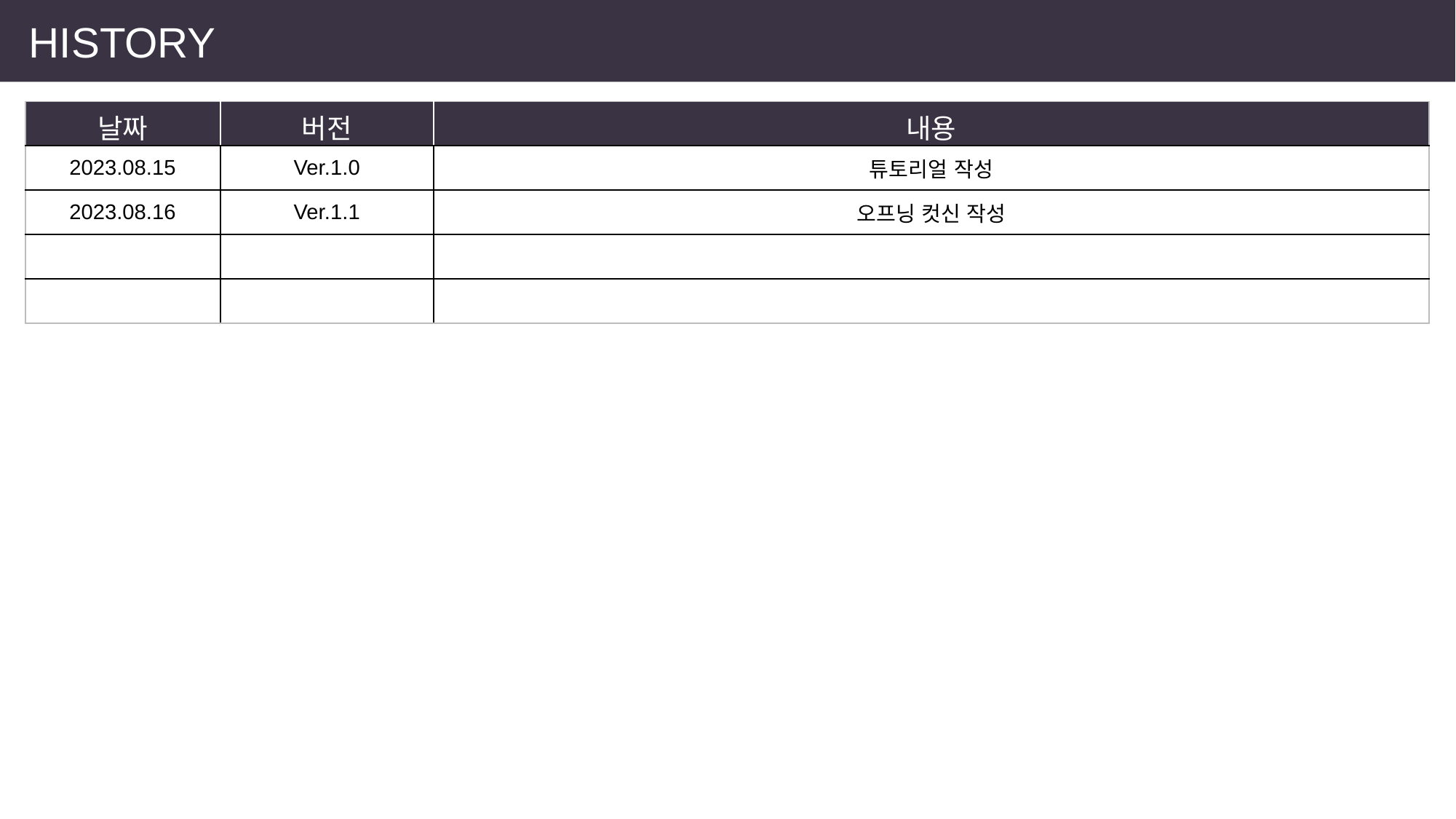

HISTORY
| 날짜 | 버전 | 내용 |
| --- | --- | --- |
| 2023.08.15 | Ver.1.0 | 튜토리얼 작성 |
| 2023.08.16 | Ver.1.1 | 오프닝 컷신 작성 |
|  |  |  |
|  |  |  |